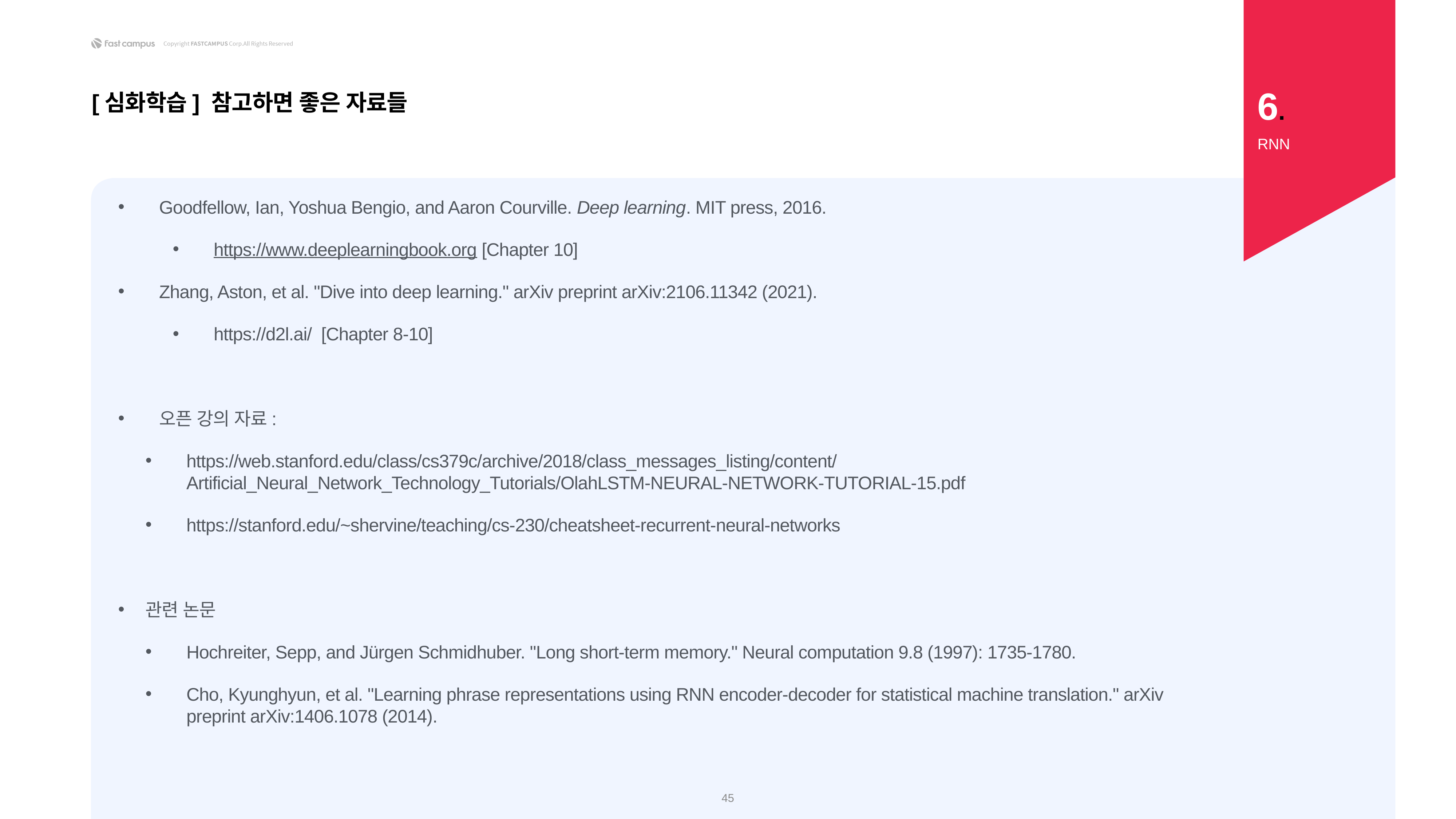

6.
[심화학습] 참고하면 좋은 자료들
RNN
Goodfellow, Ian, Yoshua Bengio, and Aaron Courville. Deep learning. MIT press, 2016.
https://www.deeplearningbook.org [Chapter 10]
Zhang, Aston, et al. "Dive into deep learning." arXiv preprint arXiv:2106.11342 (2021).
https://d2l.ai/  [Chapter 8-10]

오픈 강의 자료:
https://web.stanford.edu/class/cs379c/archive/2018/class_messages_listing/content/Artificial_Neural_Network_Technology_Tutorials/OlahLSTM-NEURAL-NETWORK-TUTORIAL-15.pdf
https://stanford.edu/~shervine/teaching/cs-230/cheatsheet-recurrent-neural-networks

관련 논문
Hochreiter, Sepp, and Jürgen Schmidhuber. "Long short-term memory." Neural computation 9.8 (1997): 1735-1780.
Cho, Kyunghyun, et al. "Learning phrase representations using RNN encoder-decoder for statistical machine translation." arXiv preprint arXiv:1406.1078 (2014).
45